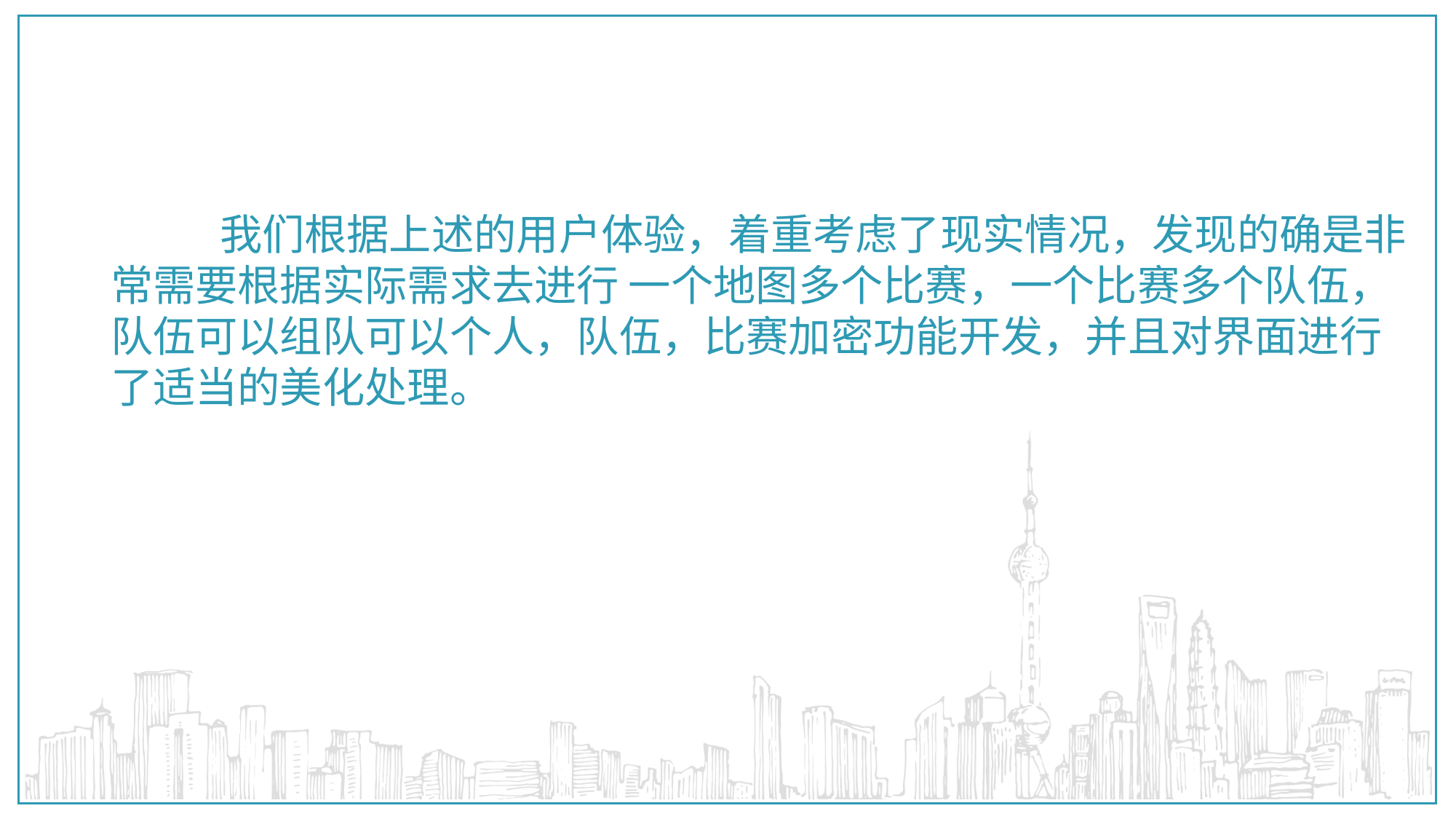

我们根据上述的用户体验，着重考虑了现实情况，发现的确是非常需要根据实际需求去进行 一个地图多个比赛，一个比赛多个队伍，队伍可以组队可以个人，队伍，比赛加密功能开发，并且对界面进行了适当的美化处理。